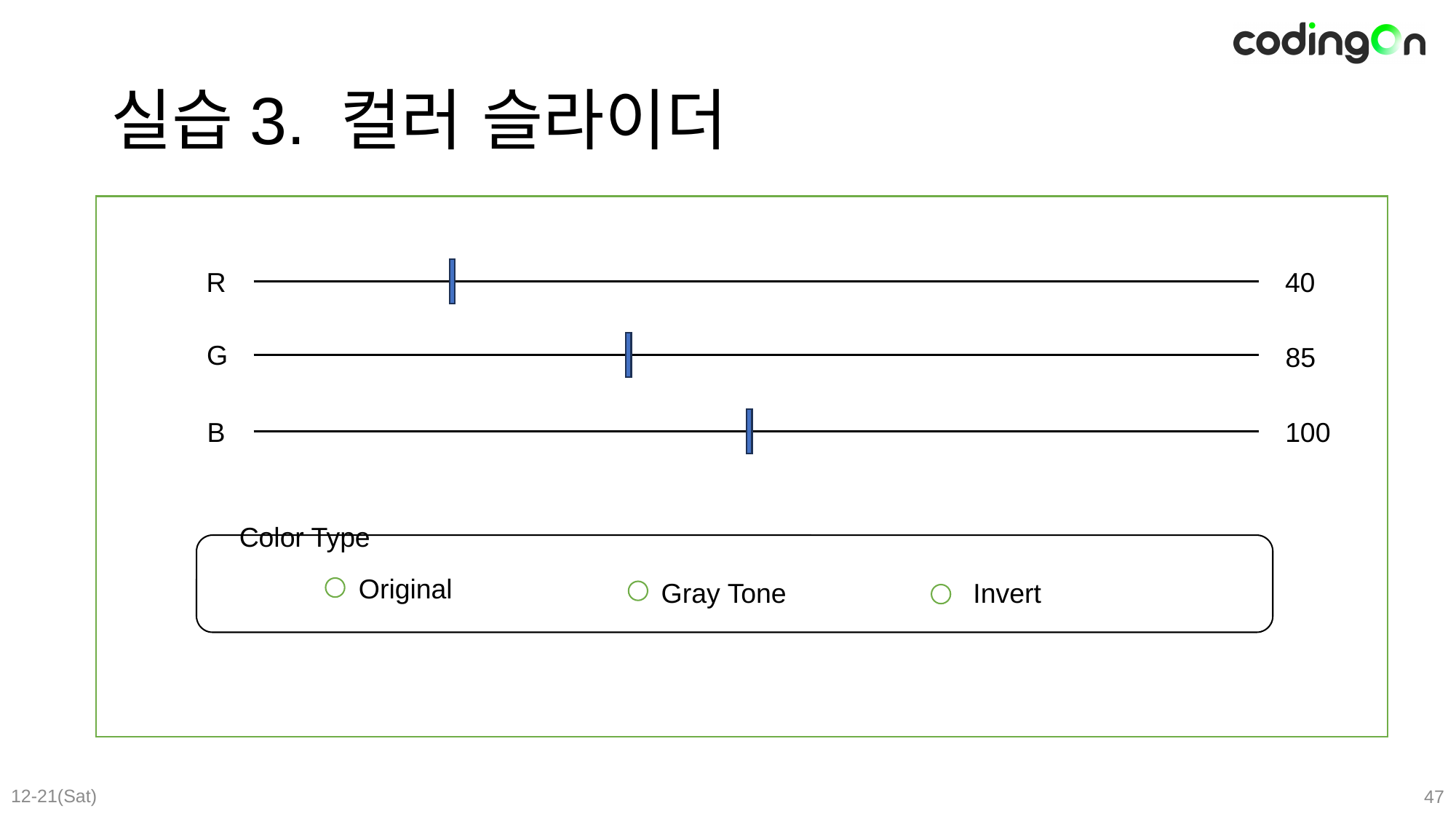

# 실습3. 컬러 슬라이더

R

40
G

85
B

100
Color Type

Original
Gray Tone
Invert

12-21(Sat)
47